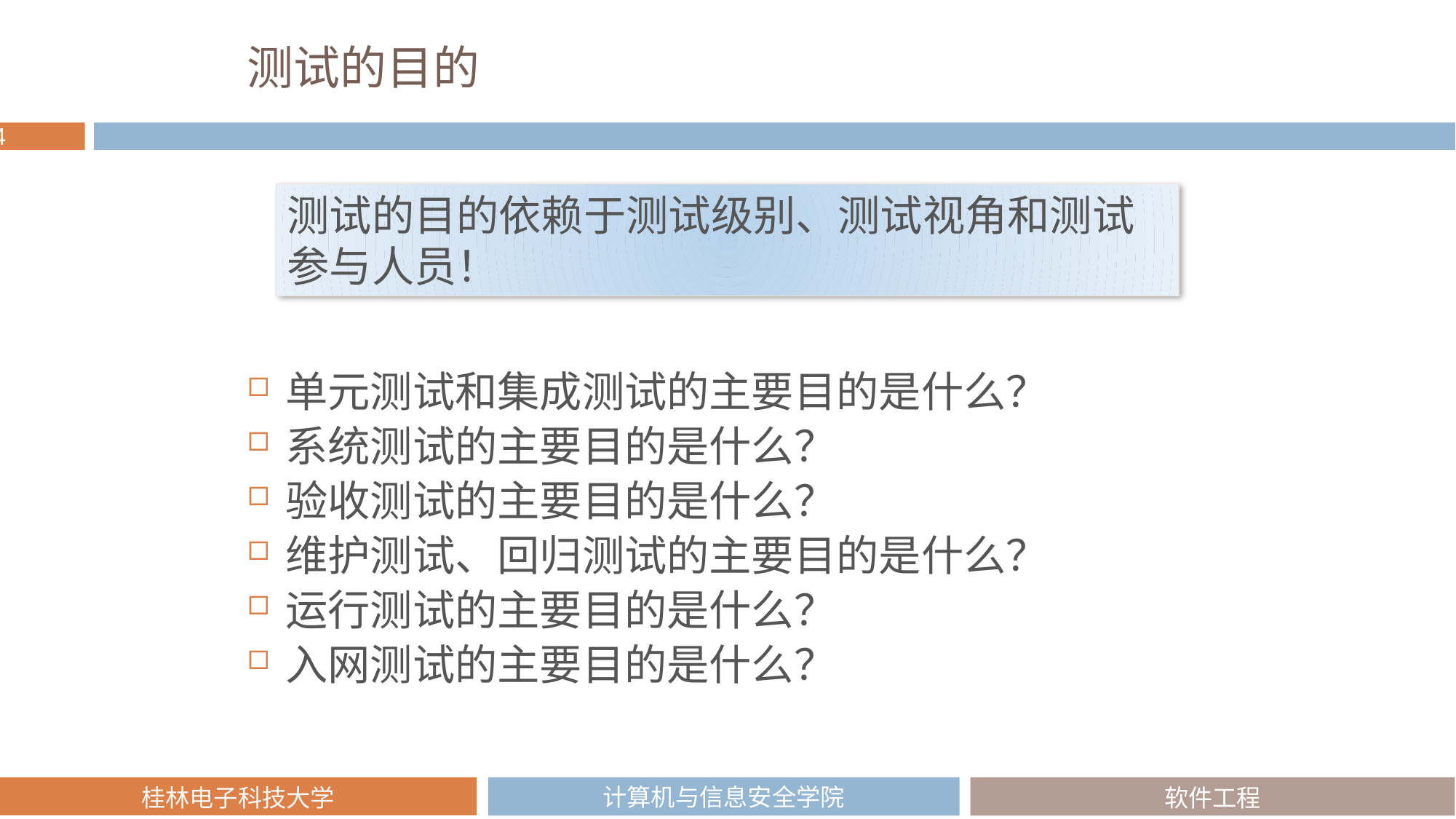

# 测试的目的
测试的目的依赖于测试级别、测试视角和测试参与人员！
单元测试和集成测试的主要目的是什么？
系统测试的主要目的是什么？
验收测试的主要目的是什么？
维护测试、回归测试的主要目的是什么？
运行测试的主要目的是什么？
入网测试的主要目的是什么？